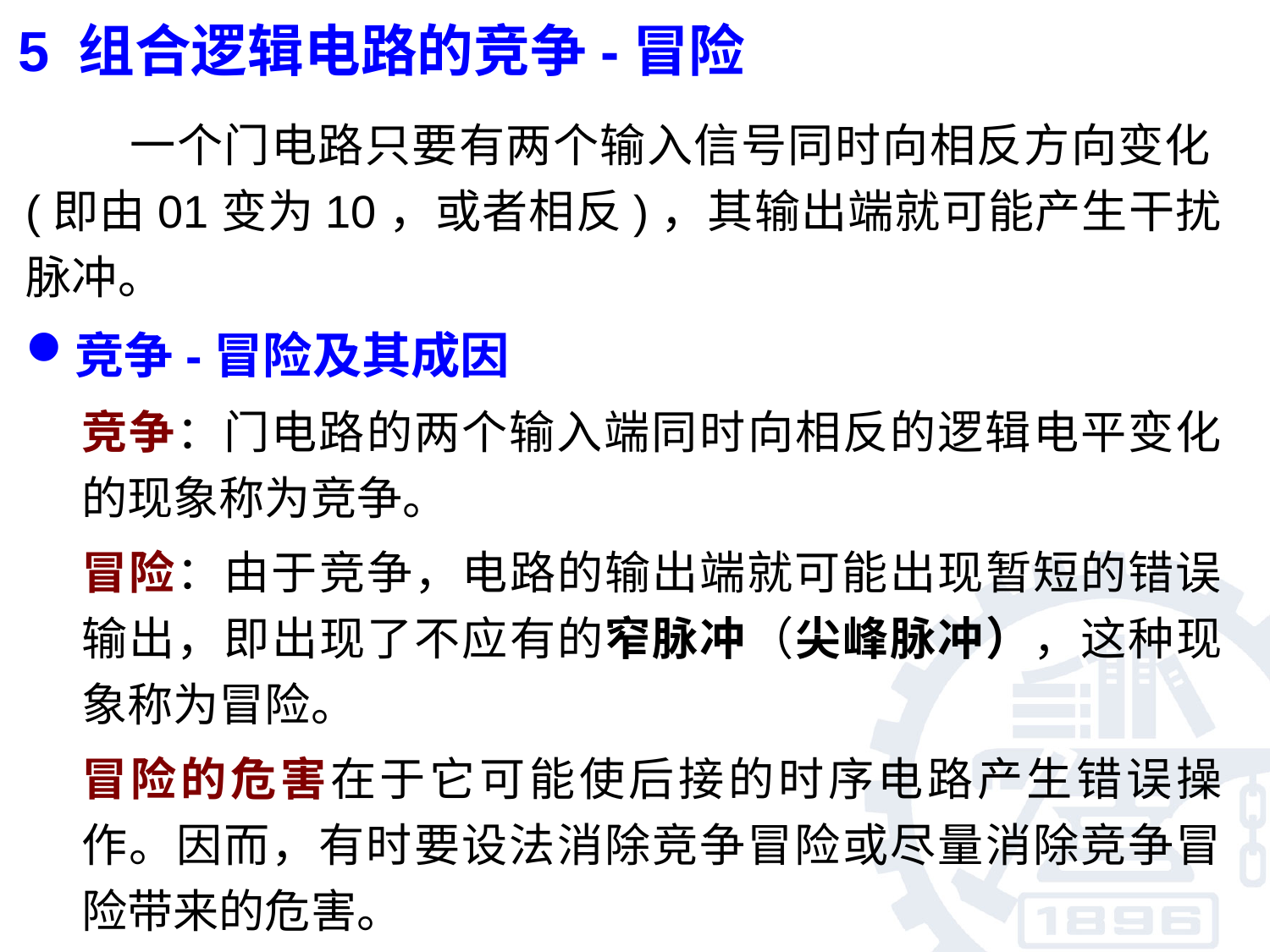

# 5 组合逻辑电路的竞争-冒险
        一个门电路只要有两个输入信号同时向相反方向变化(即由01变为10，或者相反)，其输出端就可能产生干扰脉冲。
竞争-冒险及其成因
竞争：门电路的两个输入端同时向相反的逻辑电平变化的现象称为竞争。
冒险：由于竞争，电路的输出端就可能出现暂短的错误输出，即出现了不应有的窄脉冲（尖峰脉冲），这种现象称为冒险。
冒险的危害在于它可能使后接的时序电路产生错误操作。因而，有时要设法消除竞争冒险或尽量消除竞争冒险带来的危害。